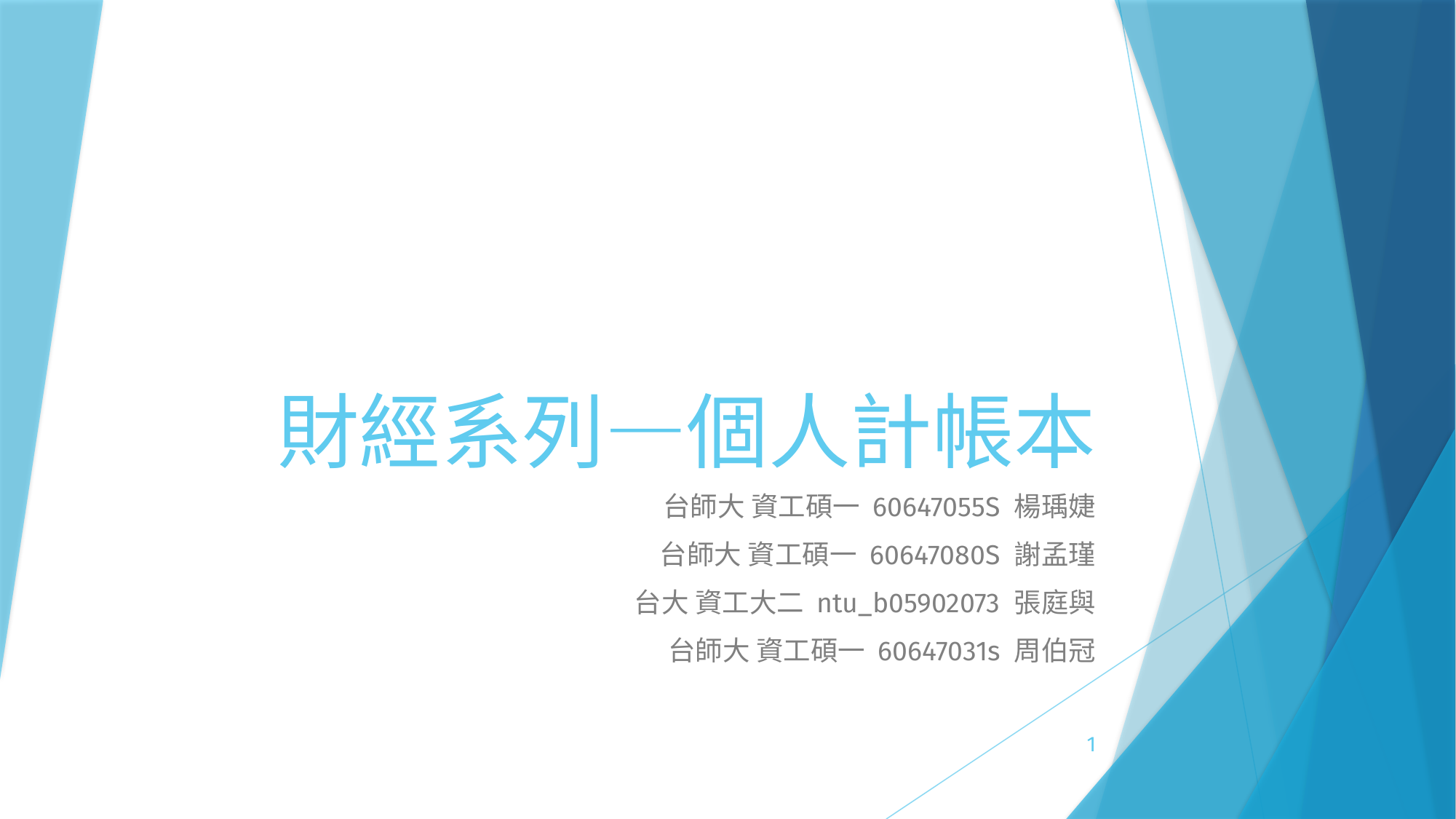

# 財經系列—個人計帳本
台師大 資工碩一 60647055S 楊瑀婕
台師大 資工碩一 60647080S 謝孟瑾
台大 資工大二 ntu_b05902073 張庭與
台師大 資工碩一 60647031s 周伯冠

1